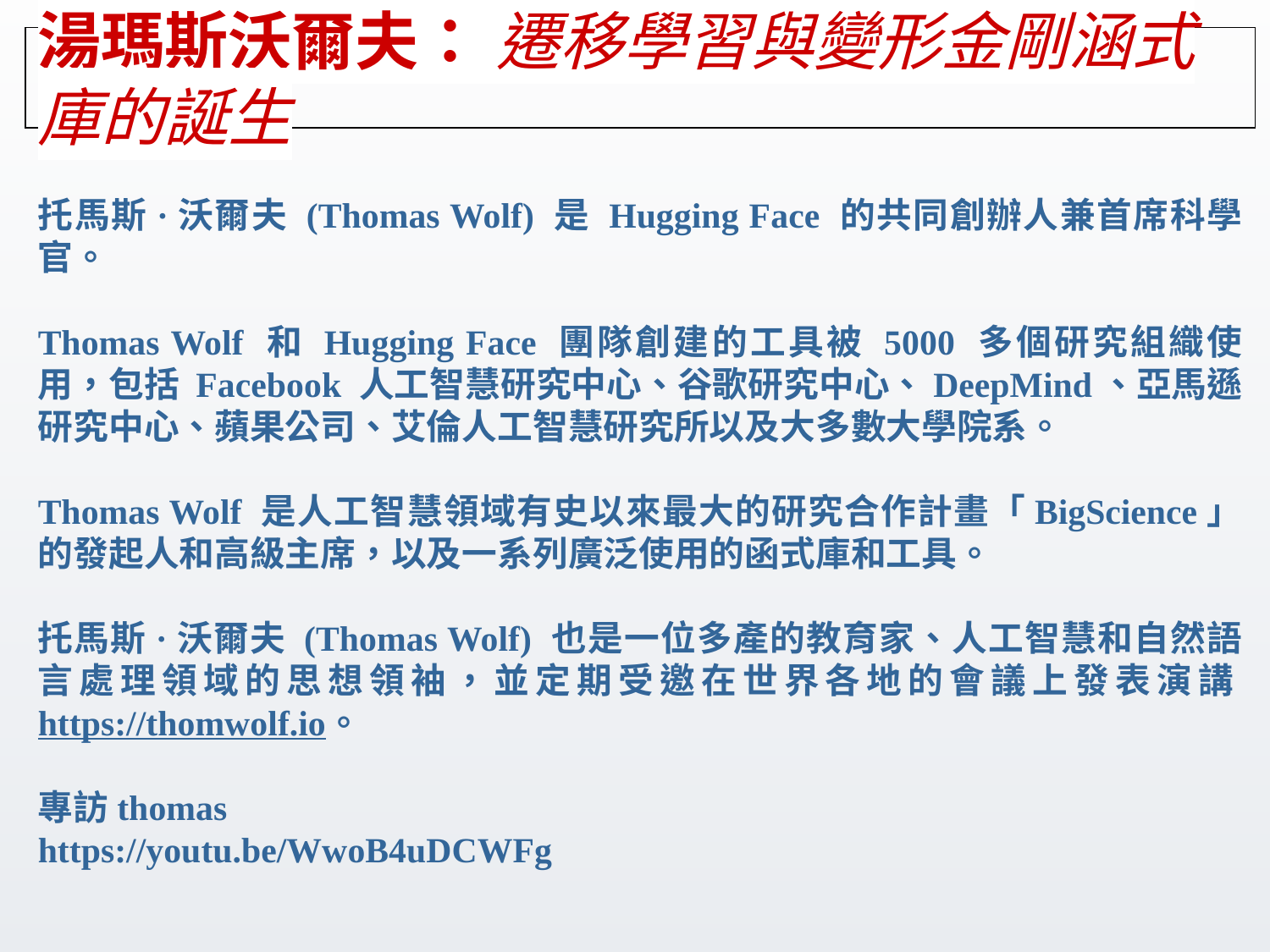

# 湯瑪斯沃爾夫： 遷移學習與變形金剛涵式庫的誕生
托馬斯·沃爾夫 (Thomas Wolf) 是 Hugging Face 的共同創辦人兼首席科學官。

Thomas Wolf 和 Hugging Face 團隊創建的工具被 5000 多個研究組織使用，包括 Facebook 人工智慧研究中心、谷歌研究中心、DeepMind、亞馬遜研究中心、蘋果公司、艾倫人工智慧研究所以及大多數大學院系。

Thomas Wolf 是人工智慧領域有史以來最大的研究合作計畫「BigScience」的發起人和高級主席，以及一系列廣泛使用的函式庫和工具。

托馬斯·沃爾夫 (Thomas Wolf) 也是一位多產的教育家、人工智慧和自然語言處理領域的思想領袖，並定期受邀在世界各地的會議上發表演講https://thomwolf.io。

專訪thomas
https://youtu.be/WwoB4uDCWFg